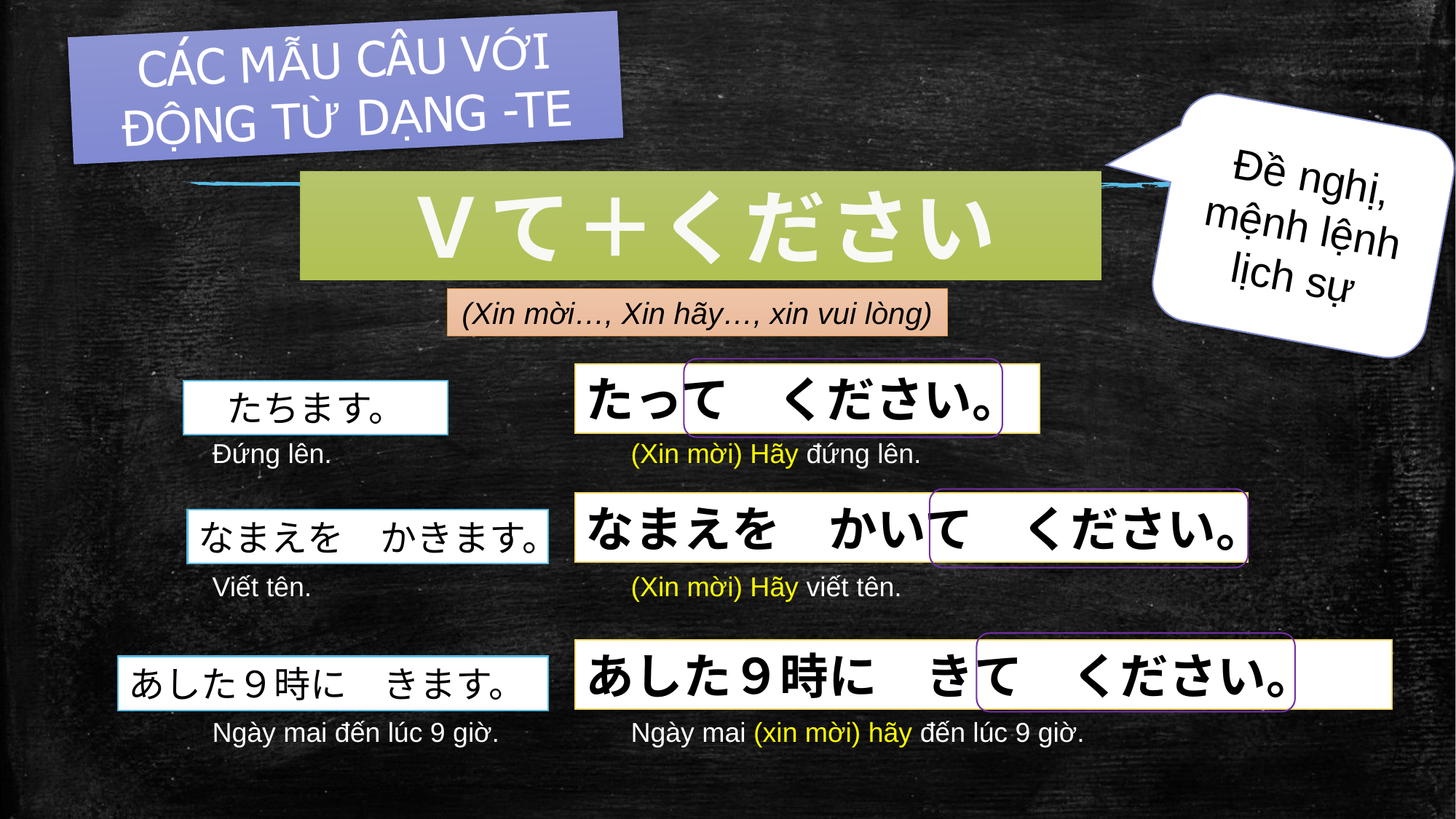

CÁC MẪU CÂU VỚI ĐỘNG TỪ DẠNG -TE
Đề nghị, mệnh lệnh lịch sự
Ｖて＋ください
(Xin mời…, Xin hãy…, xin vui lòng)

たって　ください。
たちます。
Đứng lên.
(Xin mời) Hãy đứng lên.

なまえを　かいて　ください。
なまえを　かきます。
Viết tên.
(Xin mời) Hãy viết tên.

あした９時に　きて　ください。
あした９時に　きます。
Ngày mai đến lúc 9 giờ.
Ngày mai (xin mời) hãy đến lúc 9 giờ.